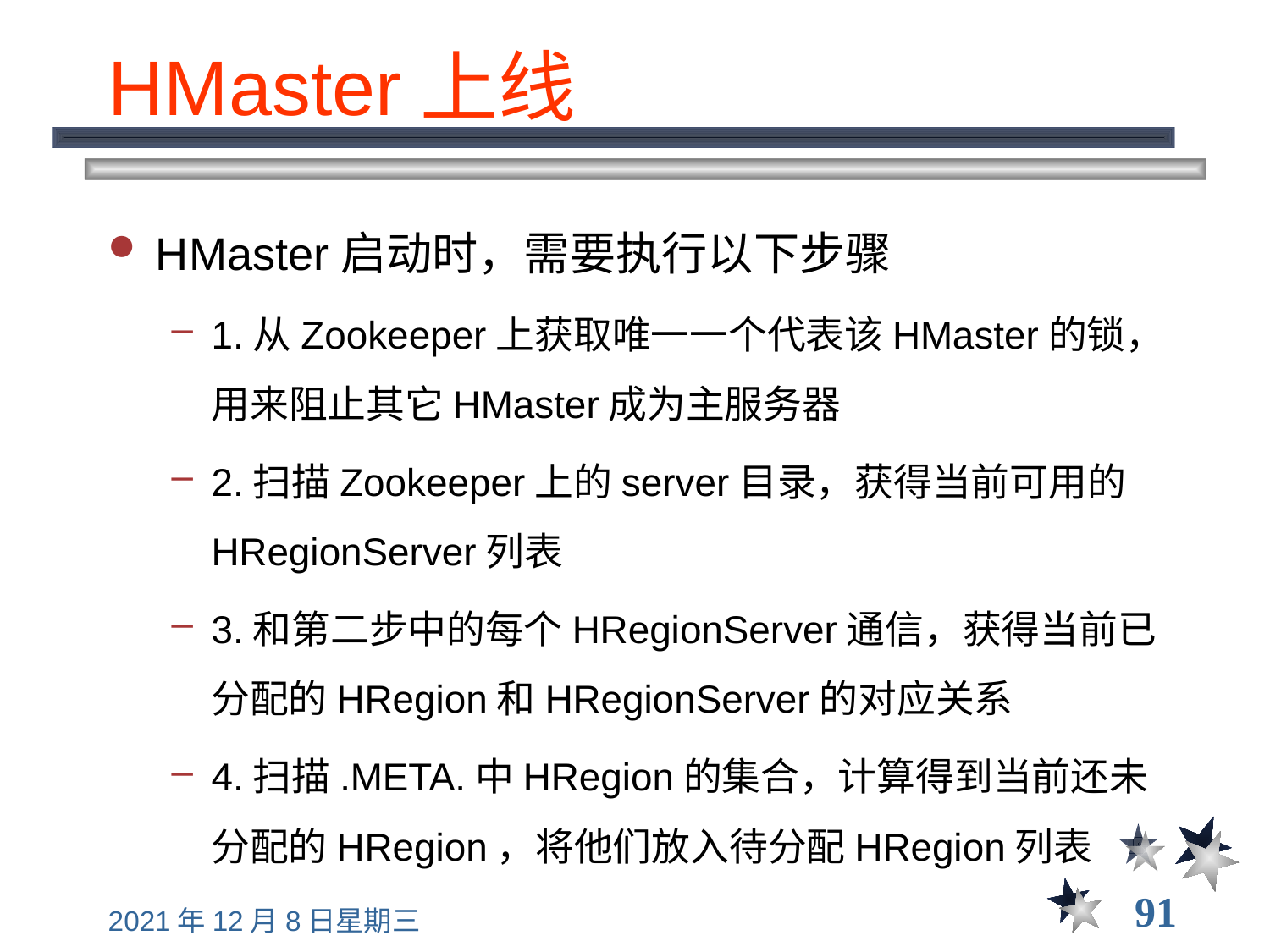

# HMaster上线
HMaster启动时，需要执行以下步骤
1.从Zookeeper上获取唯一一个代表该HMaster的锁，用来阻止其它HMaster成为主服务器
2.扫描Zookeeper上的server目录，获得当前可用的HRegionServer列表
3.和第二步中的每个HRegionServer通信，获得当前已分配的HRegion和HRegionServer的对应关系
4.扫描.META.中HRegion的集合，计算得到当前还未分配的HRegion，将他们放入待分配HRegion列表

91
2021年12月8日星期三
大数据管理----前言